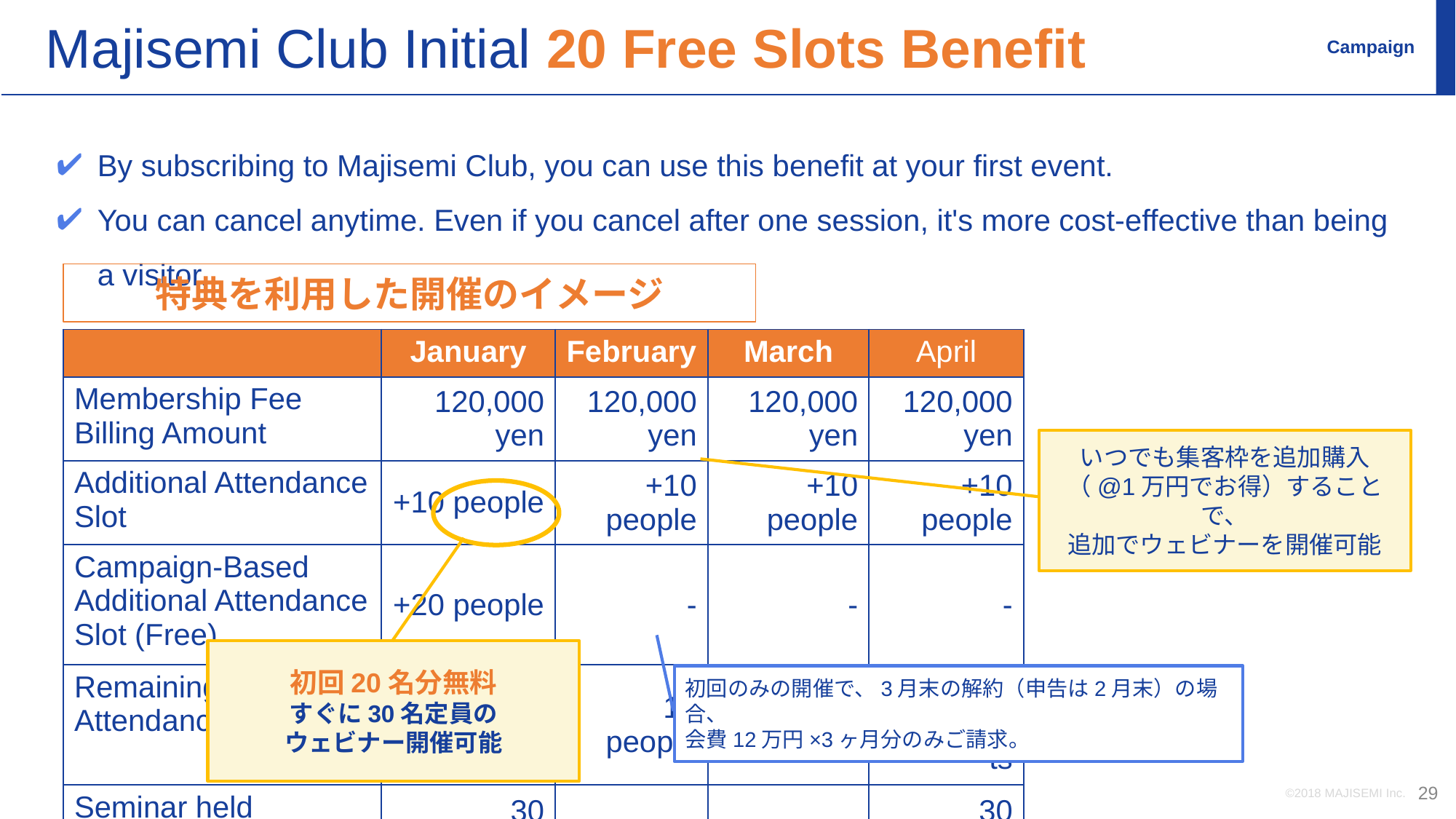

Majisemi Club Initial 20 Free Slots Benefit
Campaign
By subscribing to Majisemi Club, you can use this benefit at your first event.
You can cancel anytime. Even if you cancel after one session, it's more cost-effective than being a visitor.
特典を利用した開催のイメージ
|  | January | February | March | April |
| --- | --- | --- | --- | --- |
| Membership Fee Billing Amount | 120,000 yen | 120,000 yen | 120,000 yen | 120,000 yen |
| Additional Attendance Slot | +10 people | +10 people | +10 people | +10 people |
| Campaign-Based Additional Attendance Slot (Free) | +20 people | - | - | - |
| Remaining Attendance Slots | 30 participants | 10 people | 20 people | 30 participants |
| Seminar held | 30 participants | - | - | 30 participants |
いつでも集客枠を追加購入
（@1万円でお得）することで、
追加でウェビナーを開催可能

初回20名分無料
すぐに30名定員の
ウェビナー開催可能
初回のみの開催で、3月末の解約（申告は2月末）の場合、
会費12万円×3ヶ月分のみご請求。
©2018 MAJISEMI Inc.
29